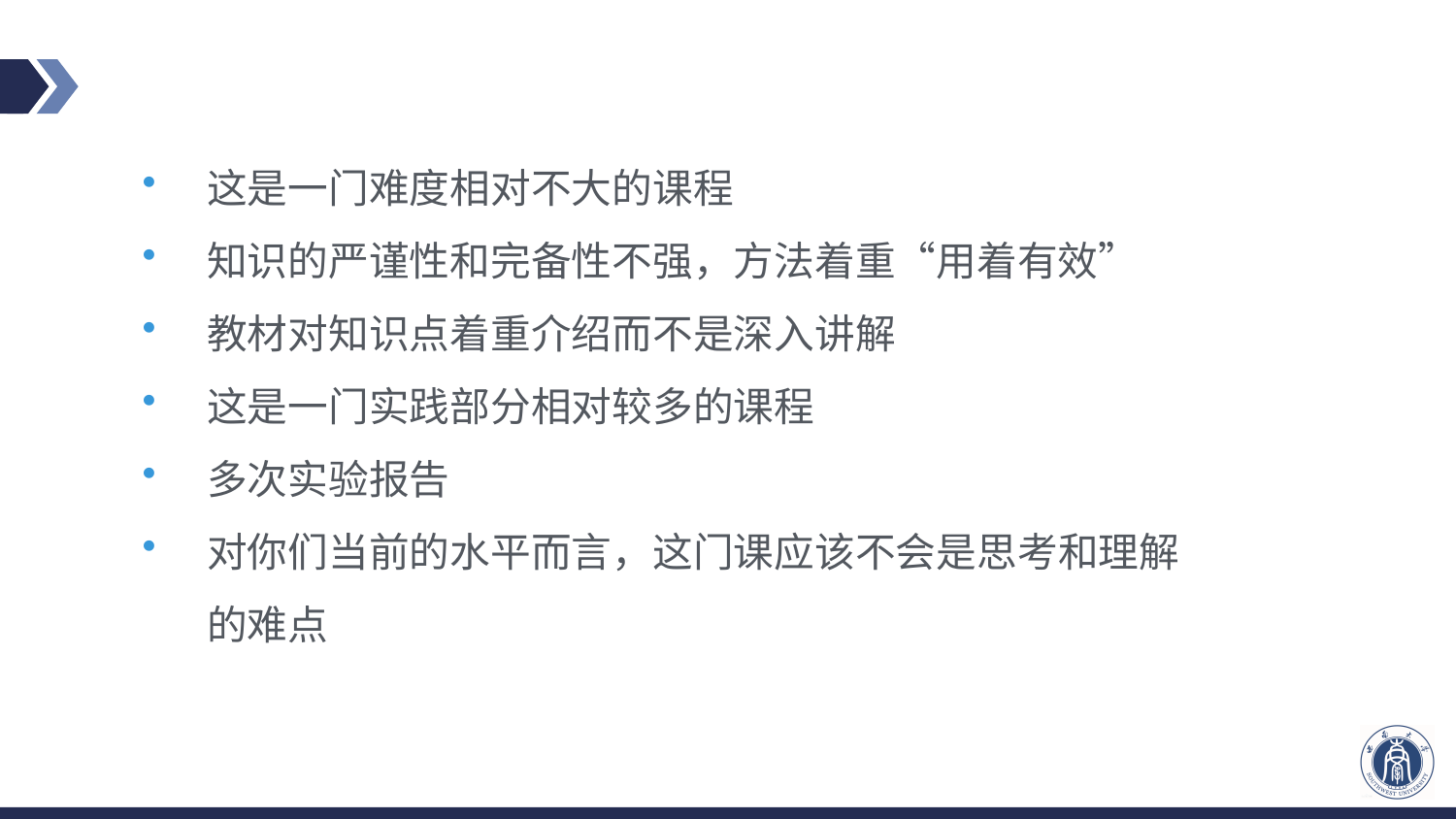

#
这是一门难度相对不大的课程
知识的严谨性和完备性不强，方法着重“用着有效”
教材对知识点着重介绍而不是深入讲解
这是一门实践部分相对较多的课程
多次实验报告
对你们当前的水平而言，这门课应该不会是思考和理解的难点